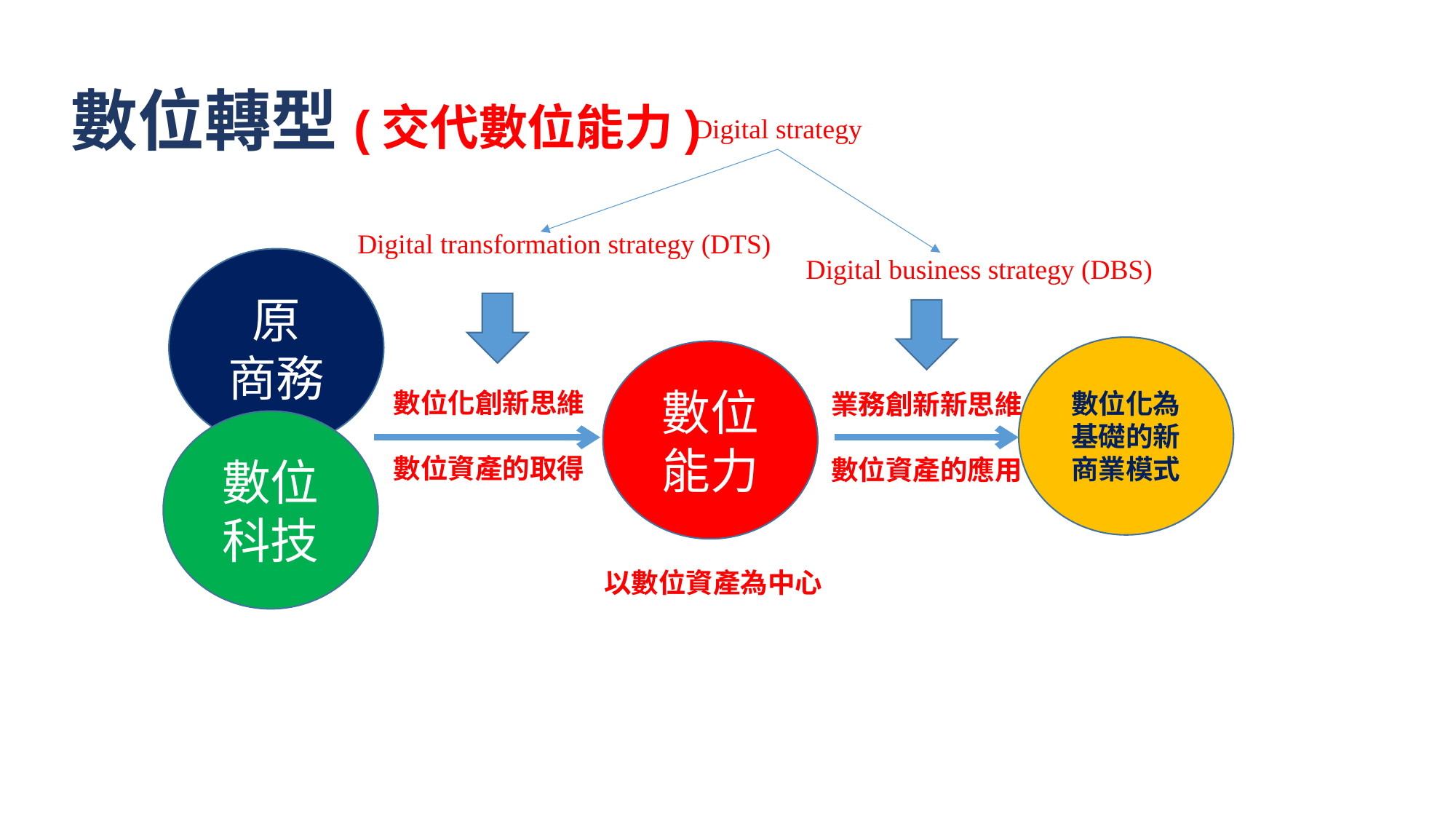

# 數位轉型(交代數位能力)
Digital strategy
Digital transformation strategy (DTS)

Digital business strategy (DBS)
原
商務

數位化為基礎的新商業模式
數位能力
數位化創新思維

數位資產的取得
業務創新新思維

數位資產的應用
數位科技
以數位資產為中心